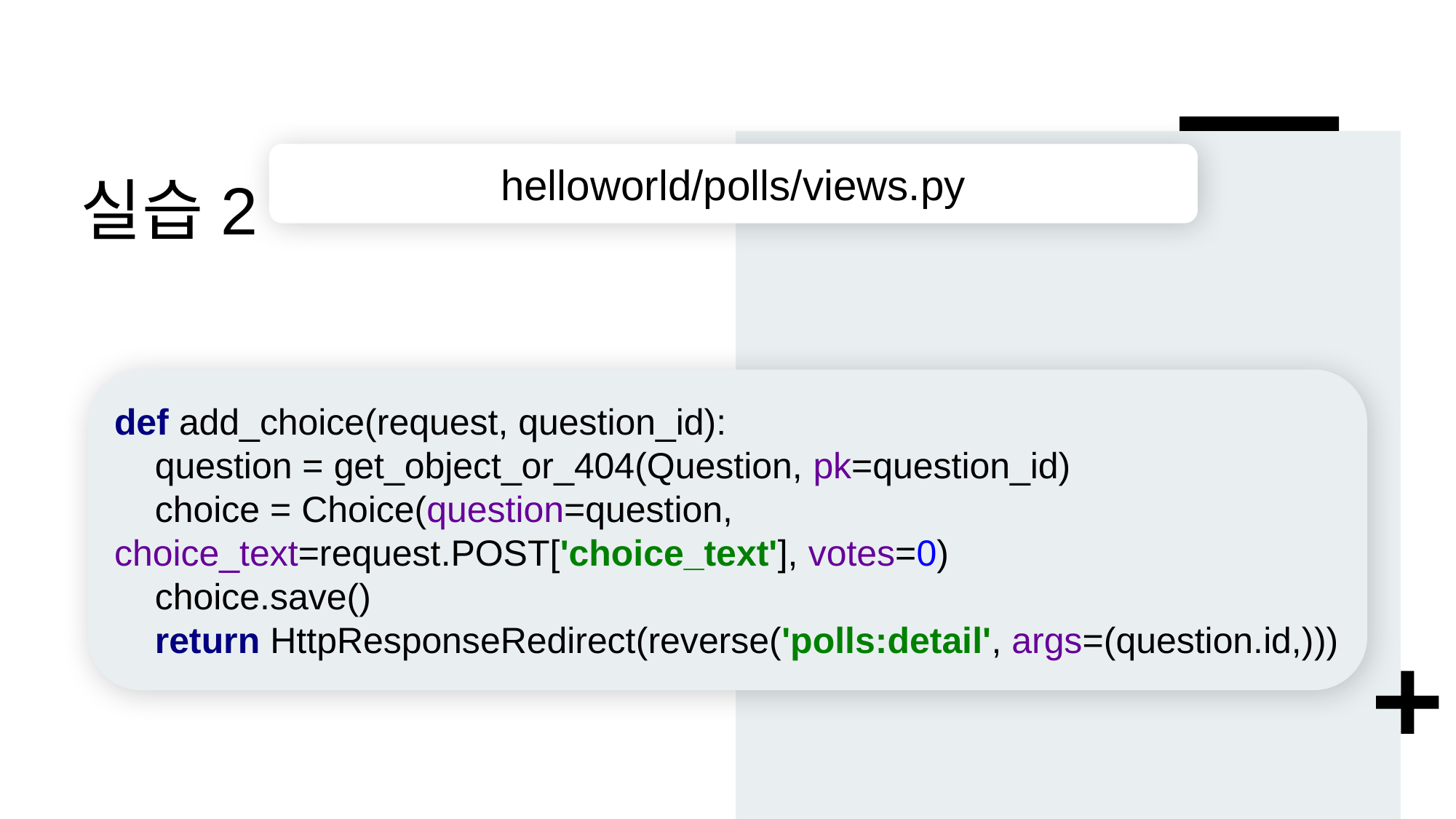

# 실습2
helloworld/polls/views.py
def add_choice(request, question_id):
    question = get_object_or_404(Question, pk=question_id)
    choice = Choice(question=question, choice_text=request.POST['choice_text'], votes=0)
    choice.save()
    return HttpResponseRedirect(reverse('polls:detail', args=(question.id,)))